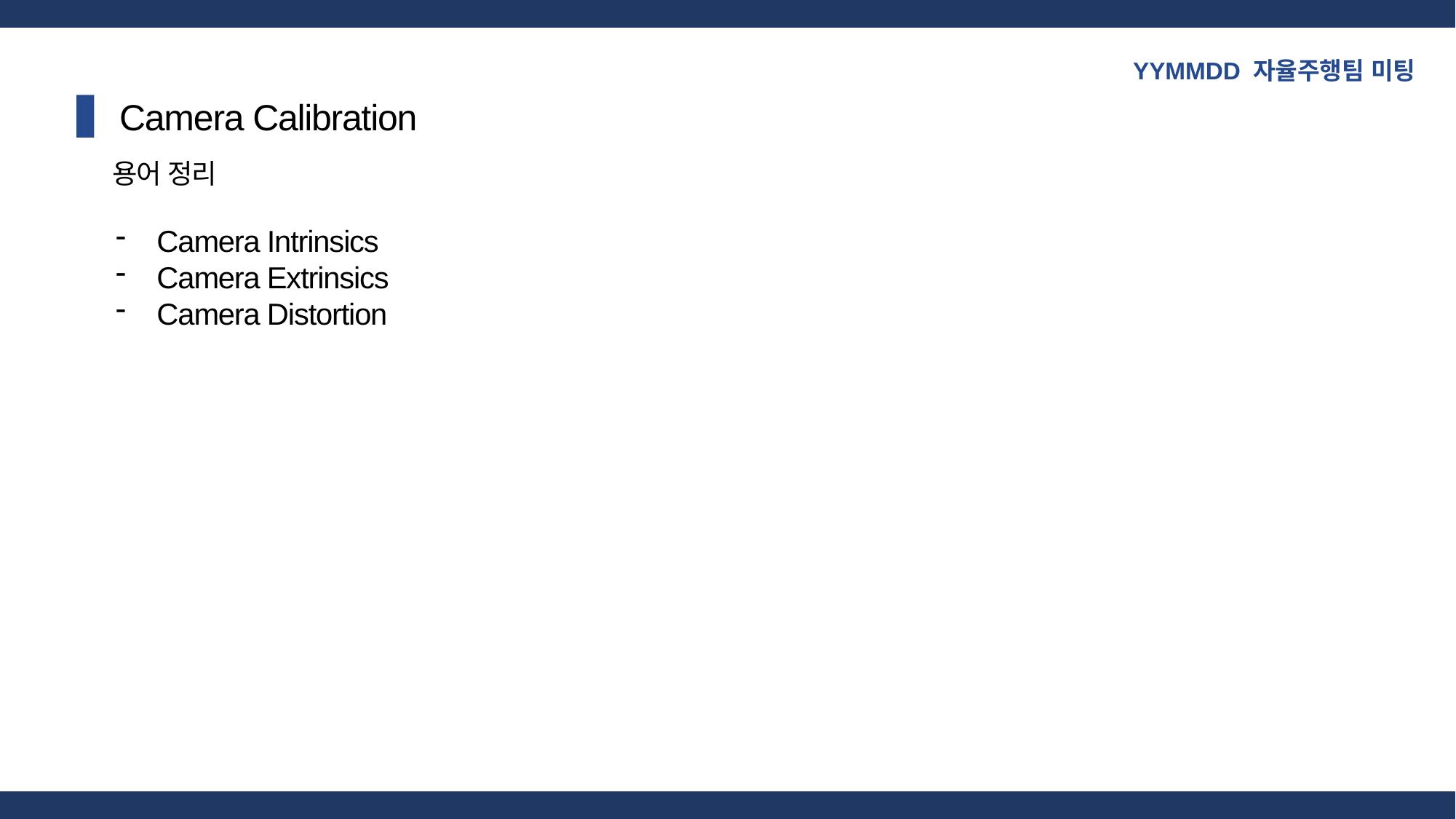

YYMMDD 자율주행팀 미팅
Camera Calibration

용어 정리
Camera Intrinsics
Camera Extrinsics
Camera Distortion